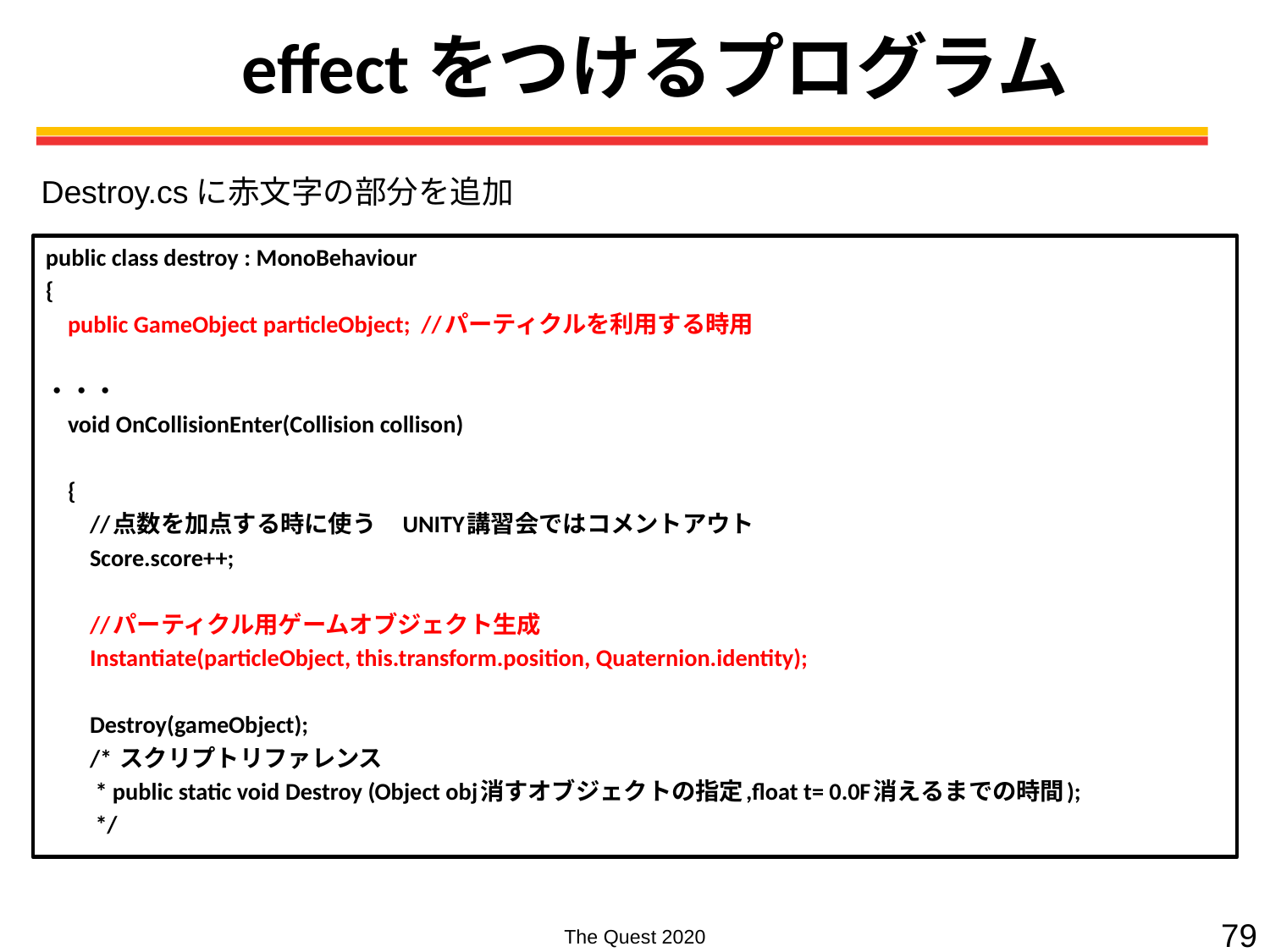

# effectをつけるプログラム
Destroy.csに赤文字の部分を追加
public class destroy : MonoBehaviour
{
    public GameObject particleObject;  //パーティクルを利用する時用

・・・
    void OnCollisionEnter(Collision collison)

    {
        //点数を加点する時に使う　UNITY講習会ではコメントアウト
        Score.score++;

        //パーティクル用ゲームオブジェクト生成
        Instantiate(particleObject, this.transform.position, Quaternion.identity);

        Destroy(gameObject);
        /* スクリプトリファレンス
         * public static void Destroy (Object obj消すオブジェクトの指定,float t= 0.0F消えるまでの時間);
         */
79
The Quest 2020